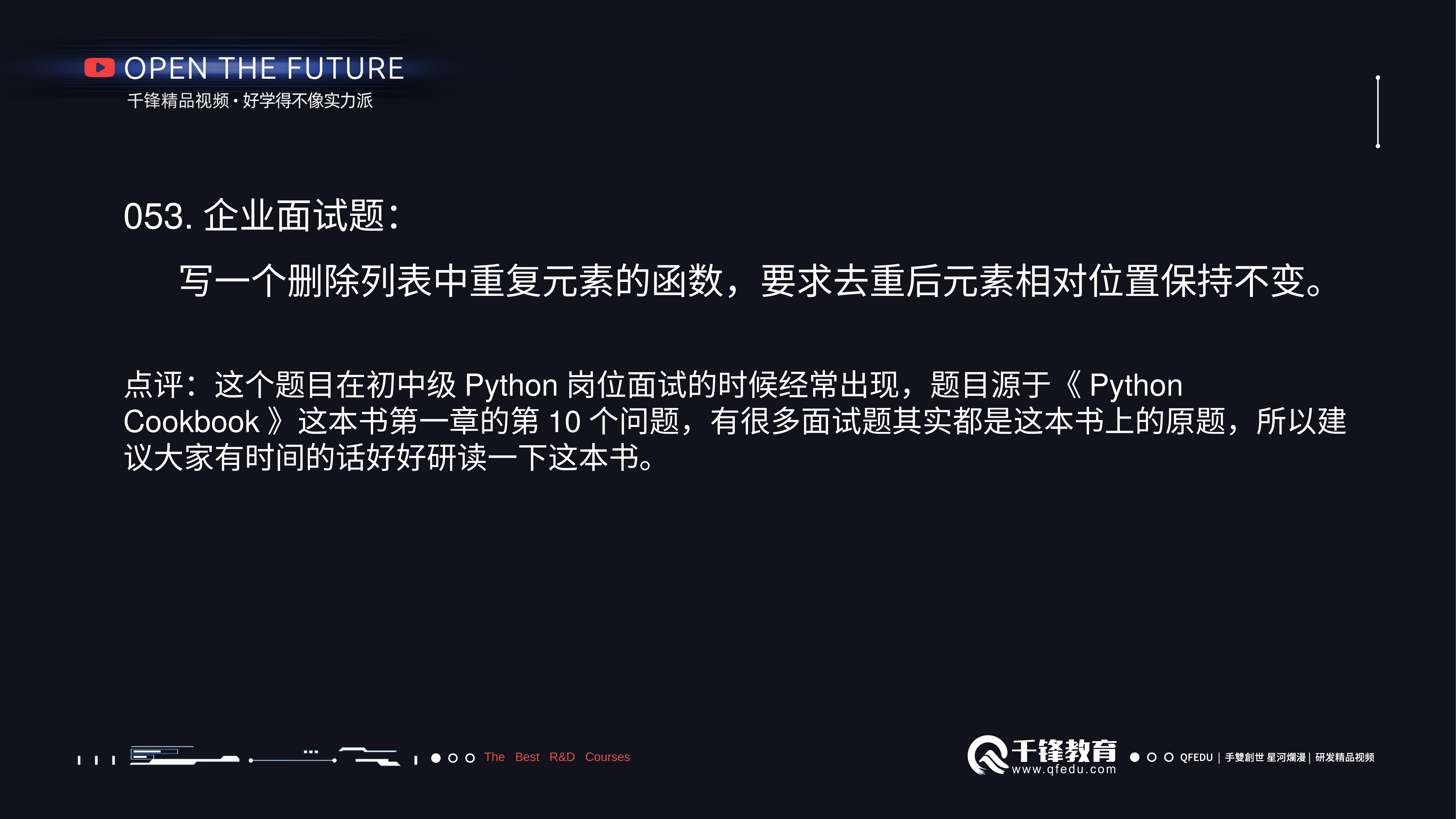

053.企业面试题：
写一个删除列表中重复元素的函数，要求去重后元素相对位置保持不变。
点评：这个题目在初中级Python岗位面试的时候经常出现，题目源于《Python Cookbook》这本书第一章的第10个问题，有很多面试题其实都是这本书上的原题，所以建议大家有时间的话好好研读一下这本书。